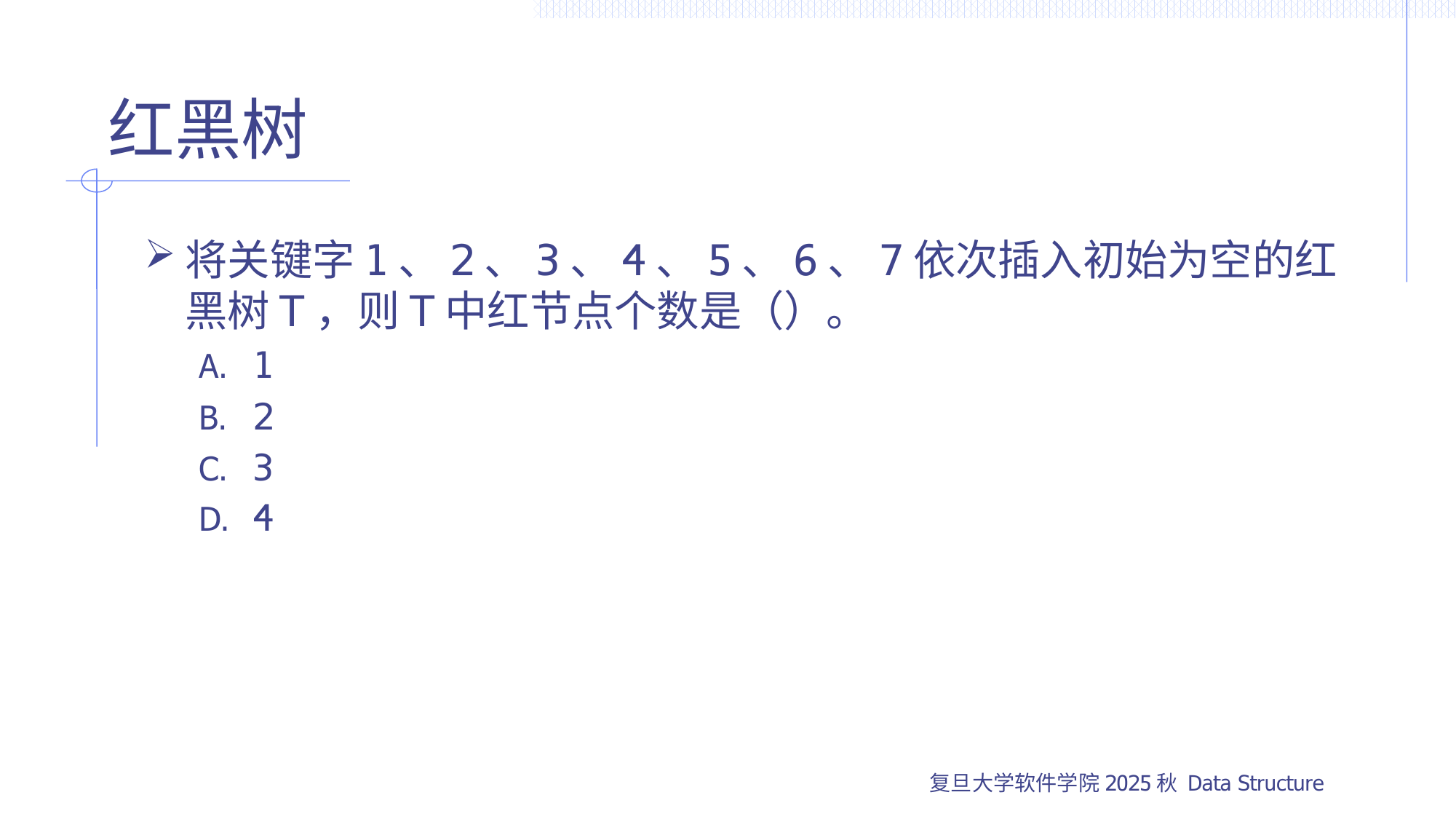

# 红黑树
将关键字1、2、3、4、5、6、7依次插入初始为空的红黑树T，则T中红节点个数是（）。
1
2
3
4